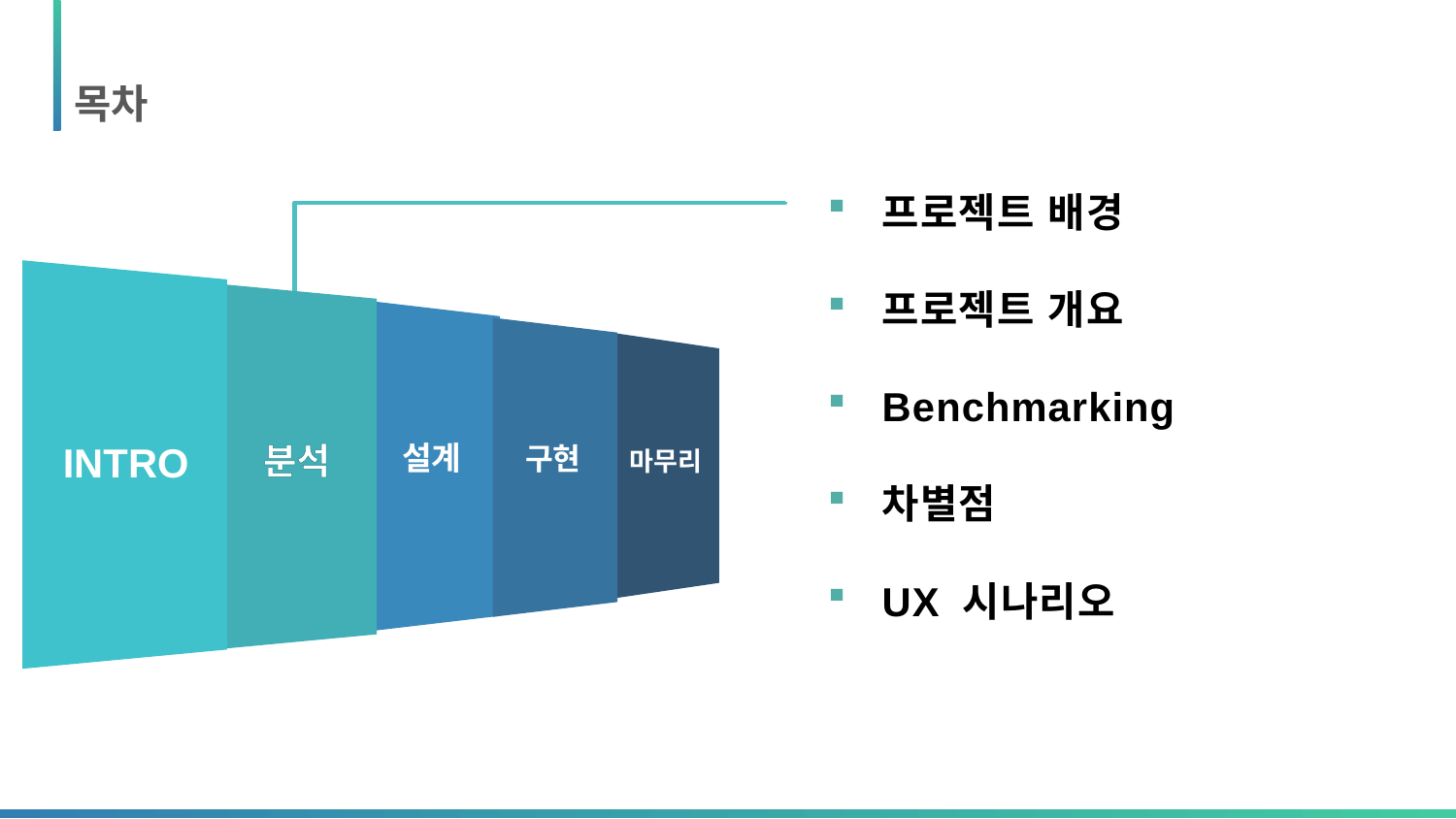

목차

프로젝트 배경
프로젝트 개요
Benchmarking
차별점
UX 시나리오

INTRO
설계
분석
구현
마무리